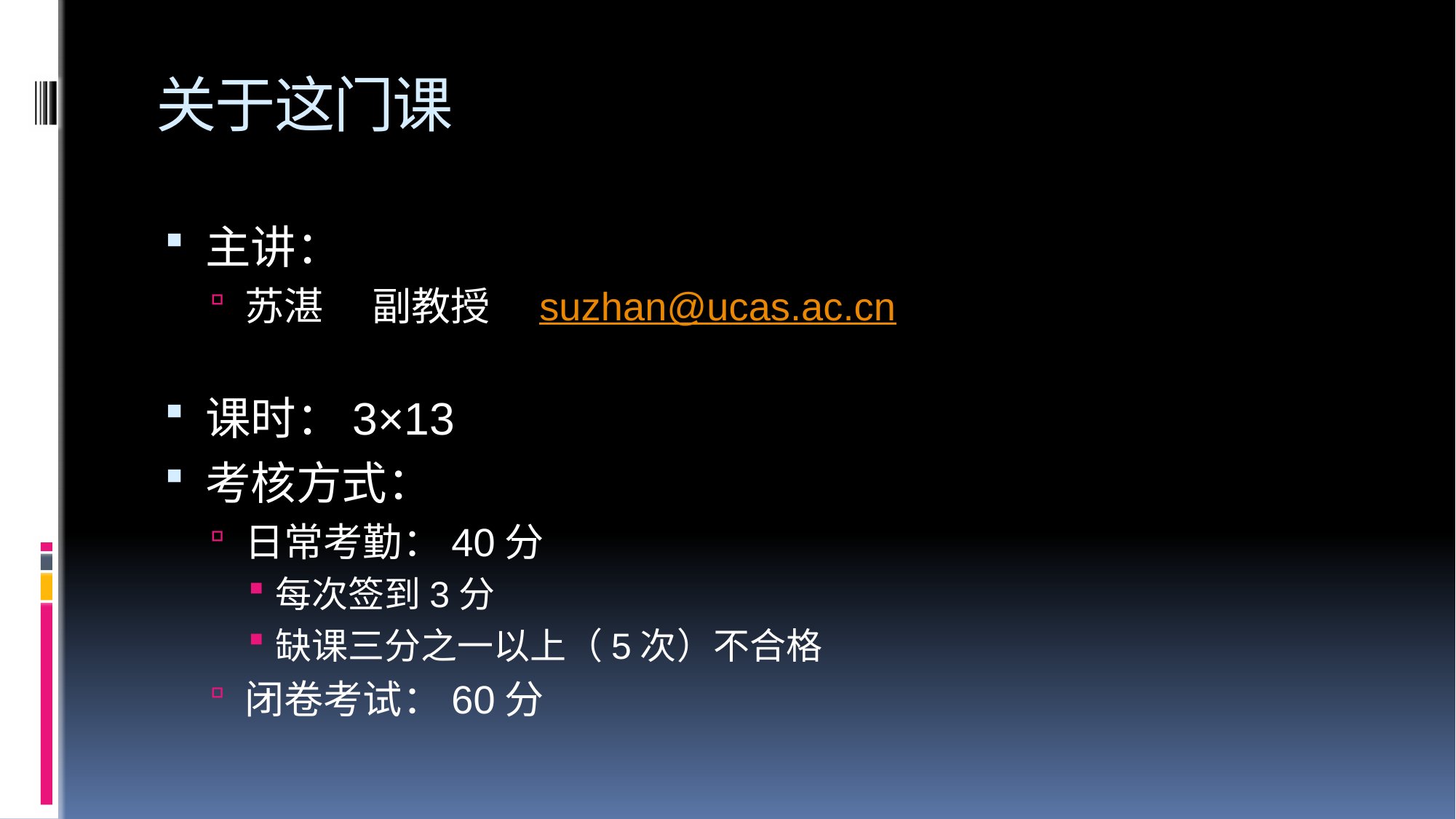

# 关于这门课
主讲：
苏湛　 副教授　suzhan@ucas.ac.cn

课时：3×13
考核方式：
日常考勤：40分
每次签到3分
缺课三分之一以上（5次）不合格
闭卷考试：60分